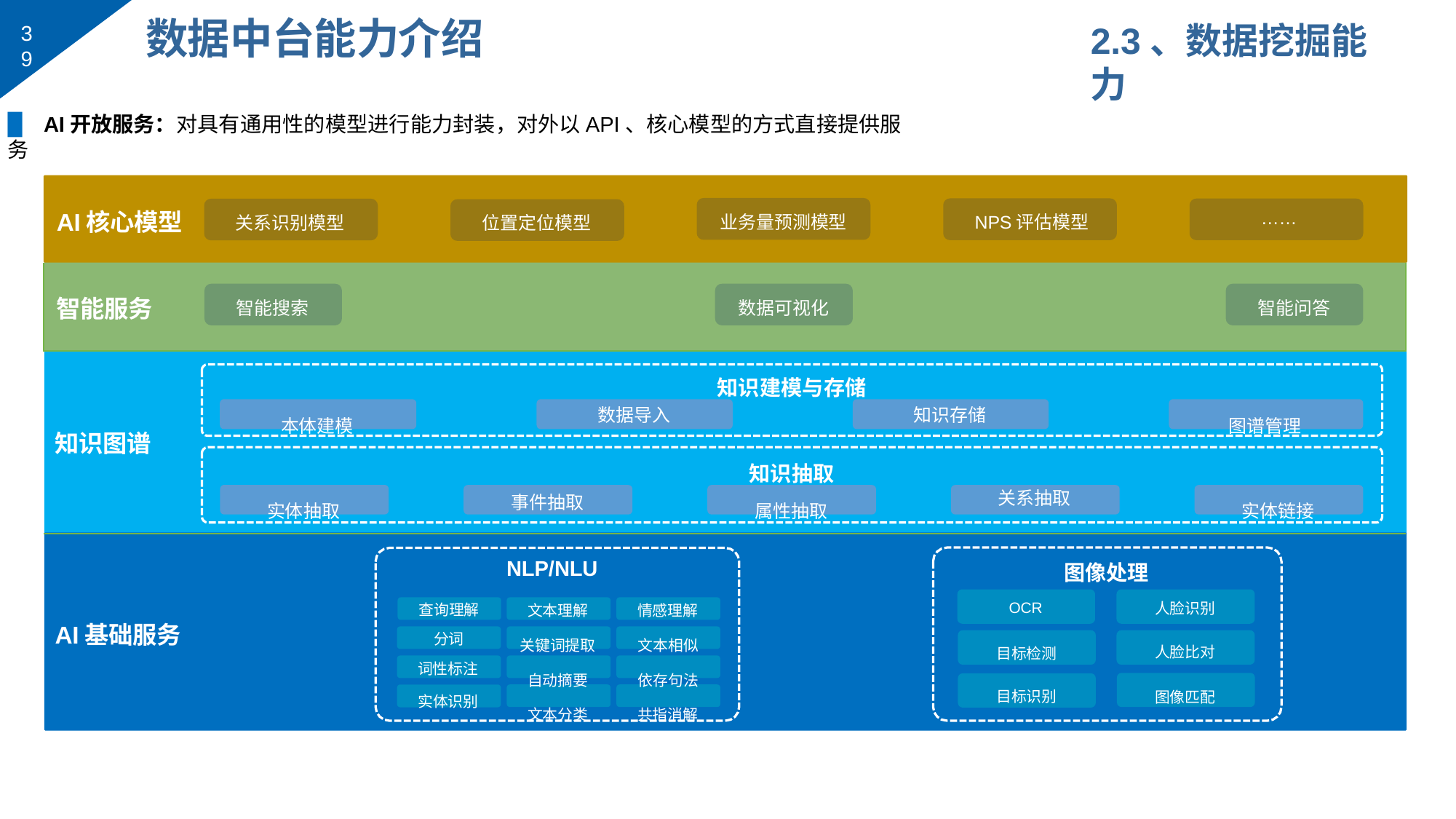

# 数据中台能力介绍
2.3、数据挖掘能力
39
▉	AI开放服务：对具有通用性的模型进行能力封装，对外以API、核心模型的方式直接提供服务
| AI核心模型 | 关系识别模型 |  | 位置定位模型 |  | 业务量预测模型 | NPS评估模型 |  |  |  | …… |
| --- | --- | --- | --- | --- | --- | --- | --- | --- | --- | --- |
| 智能服务 | 智能搜索 |  |  |  | 数据可视化 |  |  |  |  | 智能问答 |
| 知识图谱 | 本体建模 实体抽取 |  | 数据导入 事件抽取 |  | 知识建模与存储 知识抽取 属性抽取 | 知识存储 | 关系抽取 |  |  | 图谱管理 实体链接 |
|  |  |  | NLP/NLU |  |  |  |  | 图像处理 |  |  |
| AI基础服务 |  | 查询理解 分词 词性标注 实体识别 | 文本理解 关键词提取 自动摘要 文本分类 | 情感理解 文本相似 依存句法 共指消解 |  |  | OCR 目标检测 目标识别 |  | 人脸识别 人脸比对 图像匹配 |  |